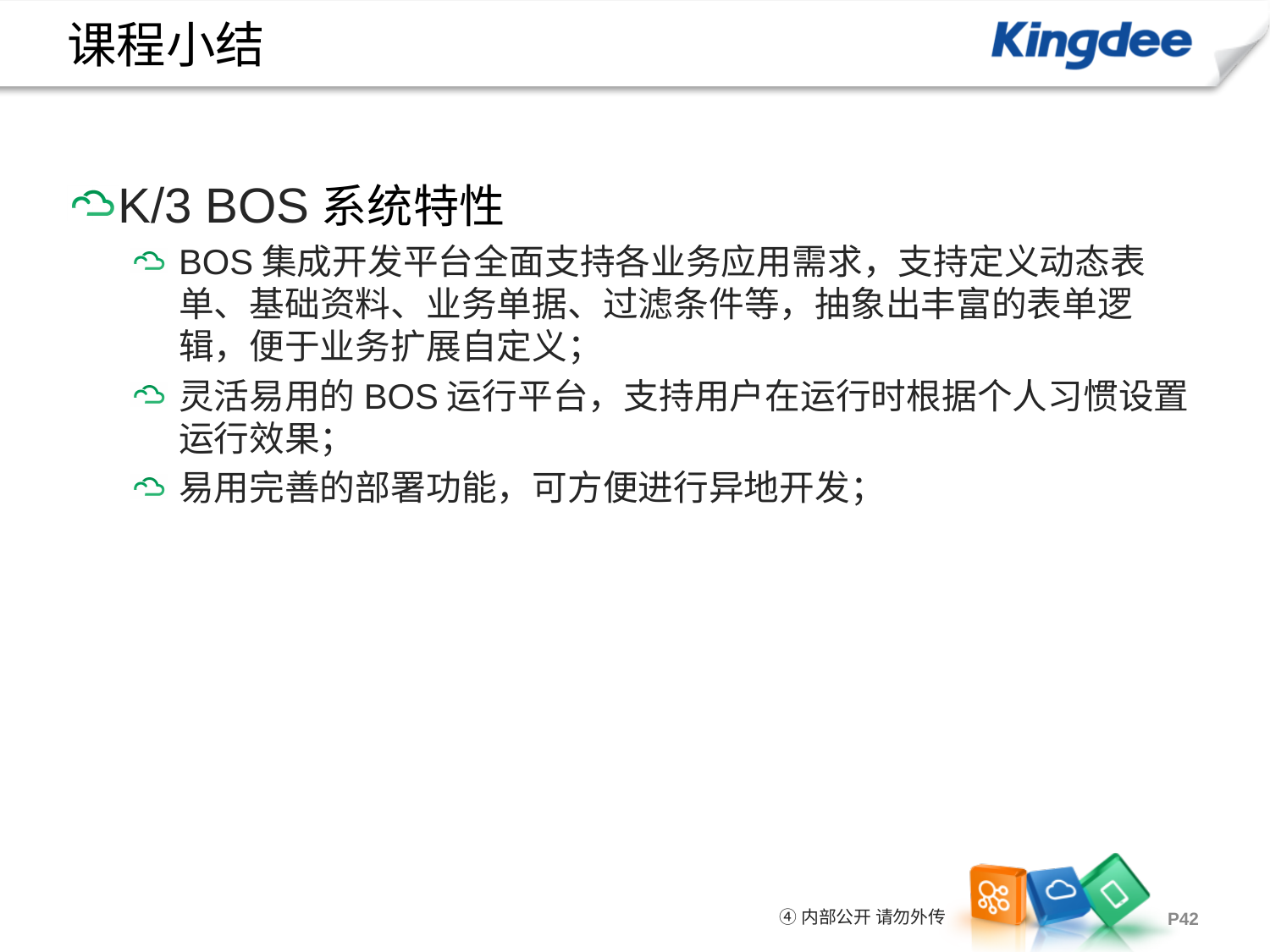

# 课程小结
K/3 BOS系统特性
BOS集成开发平台全面支持各业务应用需求，支持定义动态表单、基础资料、业务单据、过滤条件等，抽象出丰富的表单逻辑，便于业务扩展自定义；
灵活易用的BOS运行平台，支持用户在运行时根据个人习惯设置运行效果；
易用完善的部署功能，可方便进行异地开发；